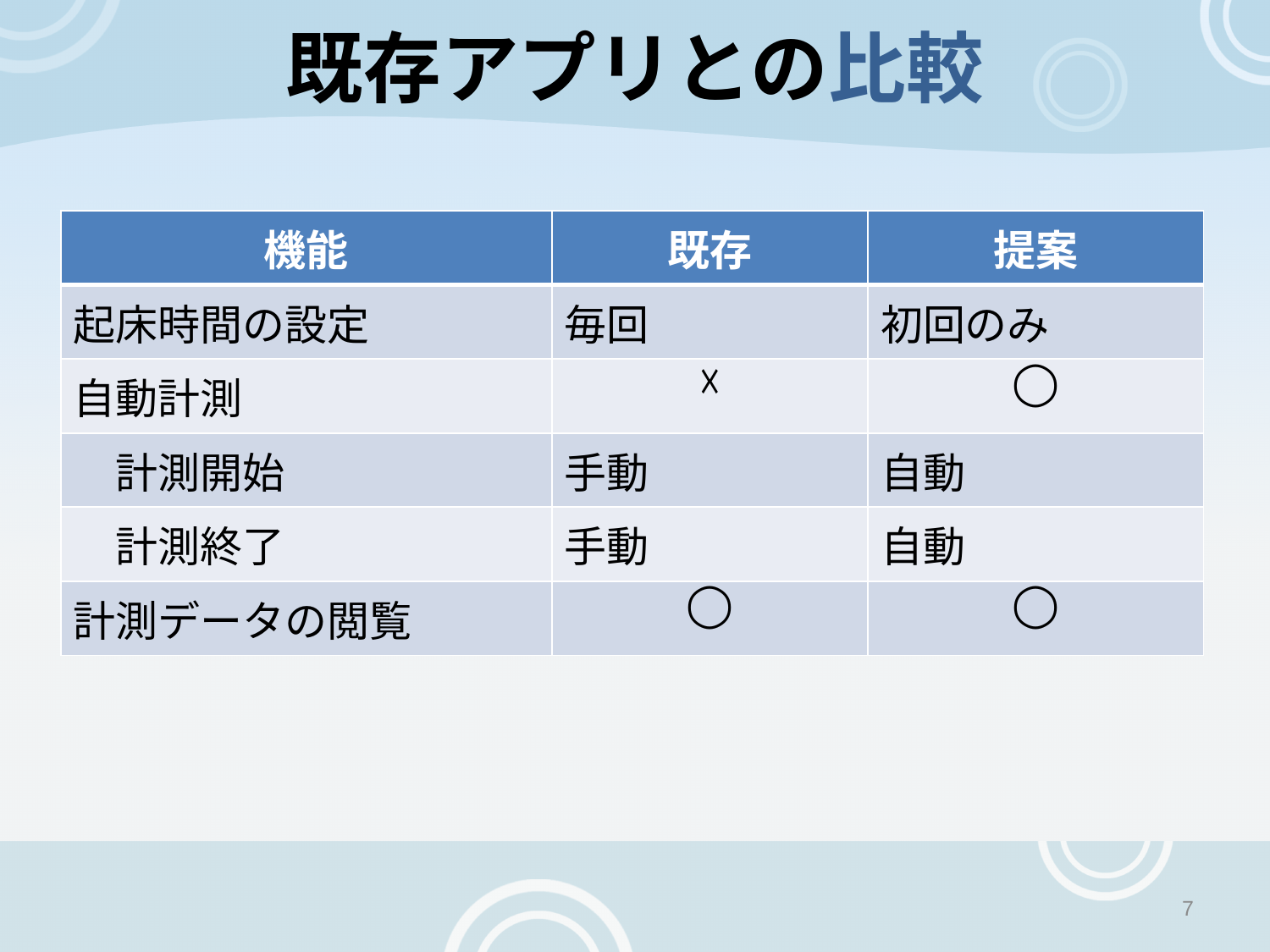

# 既存アプリとの比較
| 機能 | 既存 | 提案 |
| --- | --- | --- |
| 起床時間の設定 | 毎回 | 初回のみ |
| 自動計測 | ☓ | ◯ |
| 計測開始 | 手動 | 自動 |
| 計測終了 | 手動 | 自動 |
| 計測データの閲覧 | ◯ | ◯ |

7